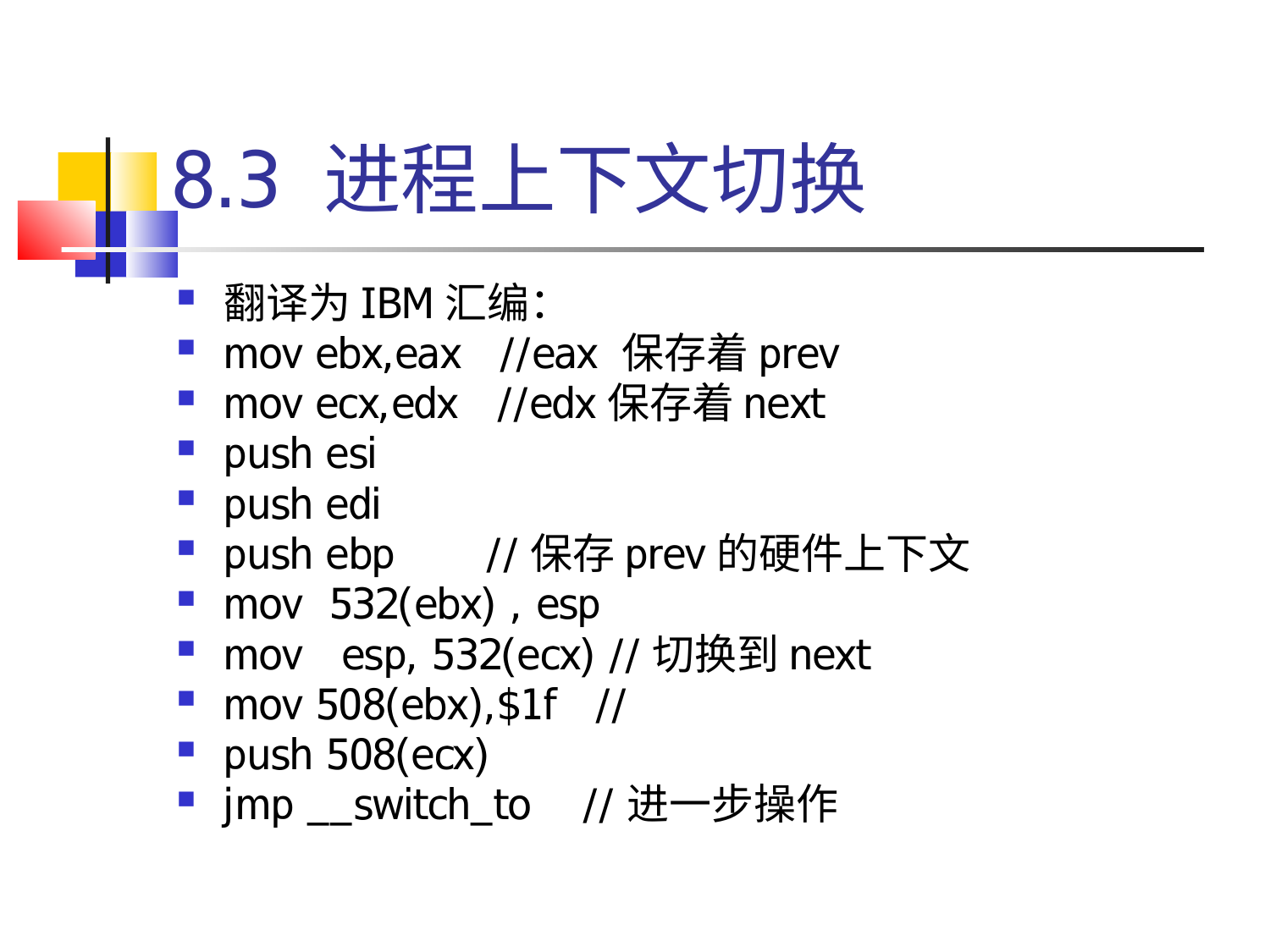

8.3 进程上下文切换
翻译为IBM汇编：
mov ebx,eax   //eax 保存着prev
mov ecx,edx   //edx保存着next
push esi
push edi
push ebp       //保存prev的硬件上下文
mov  532(ebx) , esp
mov   esp, 532(ecx) //切换到next
mov 508(ebx),$1f   //
push 508(ecx)
jmp __switch_to    //进一步操作